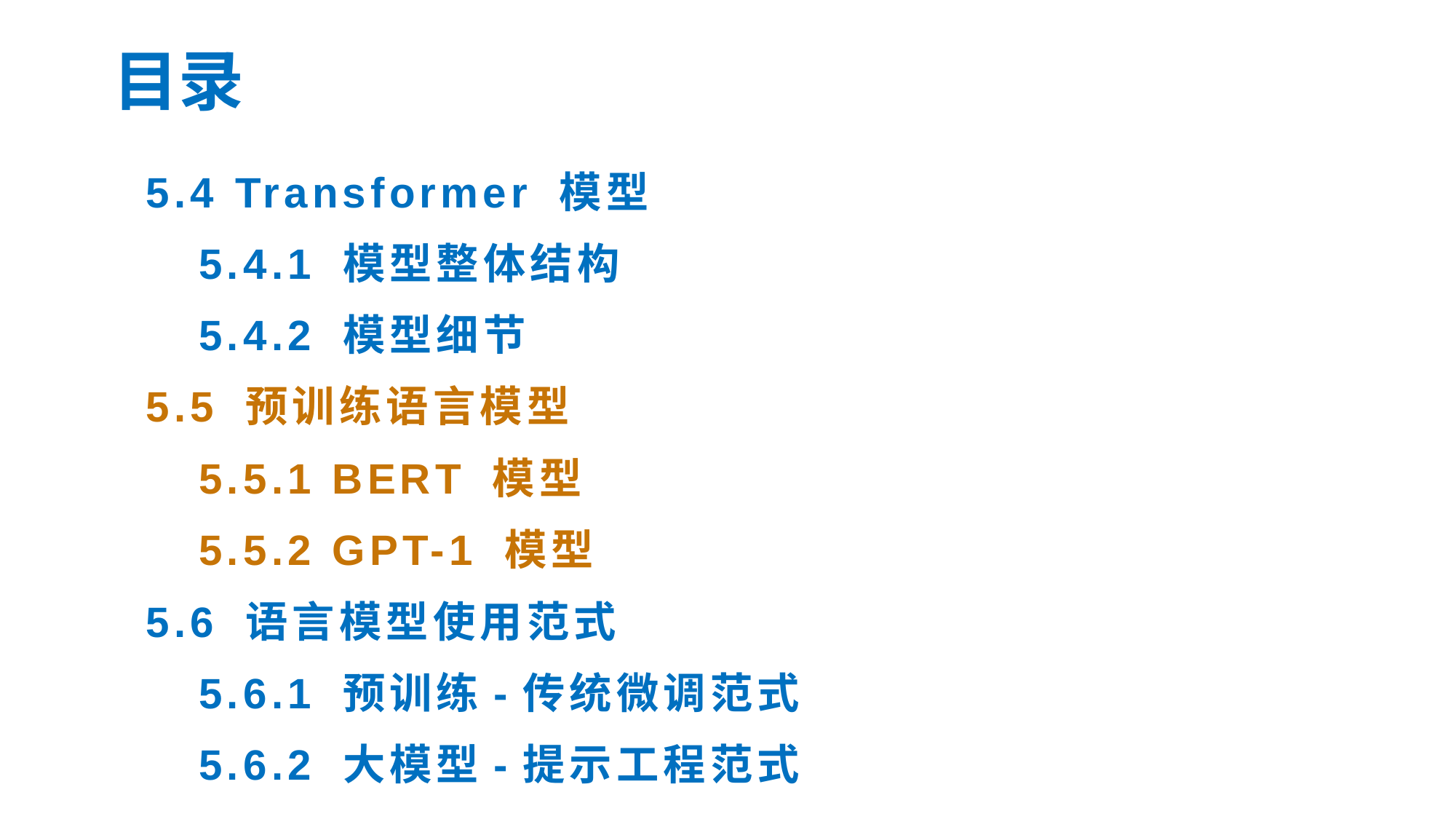

目录
# 5.4 Transformer 模型 5.4.1 模型整体结构 5.4.2 模型细节 5.5 预训练语言模型 5.5.1 BERT 模型 5.5.2 GPT-1 模型 5.6 语言模型使用范式 5.6.1 预训练-传统微调范式 5.6.2 大模型-提示工程范式